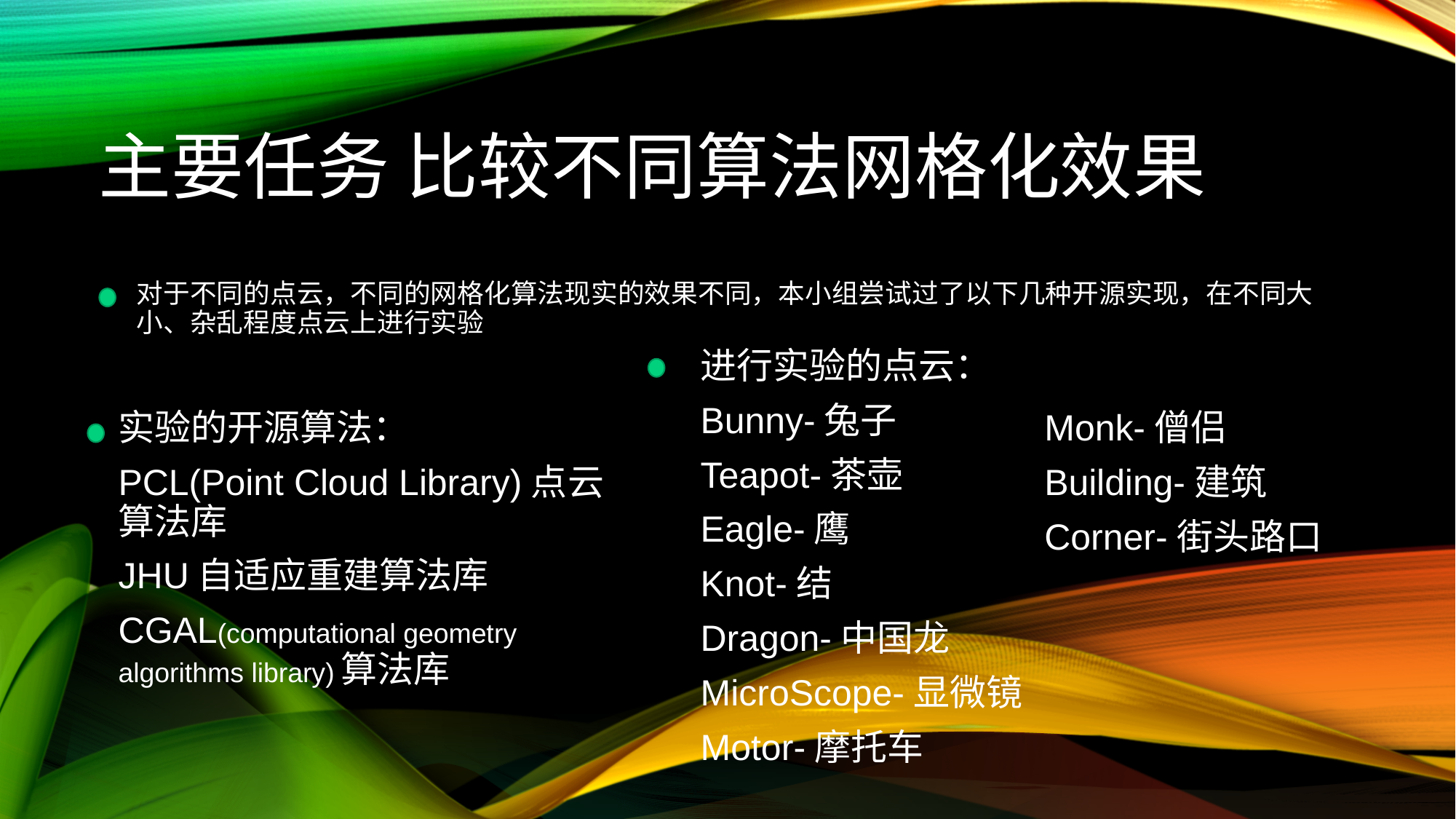

# 主要任务 比较不同算法网格化效果
对于不同的点云，不同的网格化算法现实的效果不同，本小组尝试过了以下几种开源实现，在不同大小、杂乱程度点云上进行实验

进行实验的点云：
Bunny-兔子
Teapot-茶壶
Eagle-鹰
Knot-结
Dragon-中国龙
MicroScope-显微镜
Motor-摩托车

实验的开源算法：
PCL(Point Cloud Library)点云算法库
JHU自适应重建算法库
CGAL(computational geometry algorithms library)算法库
Monk-僧侣
Building-建筑
Corner-街头路口